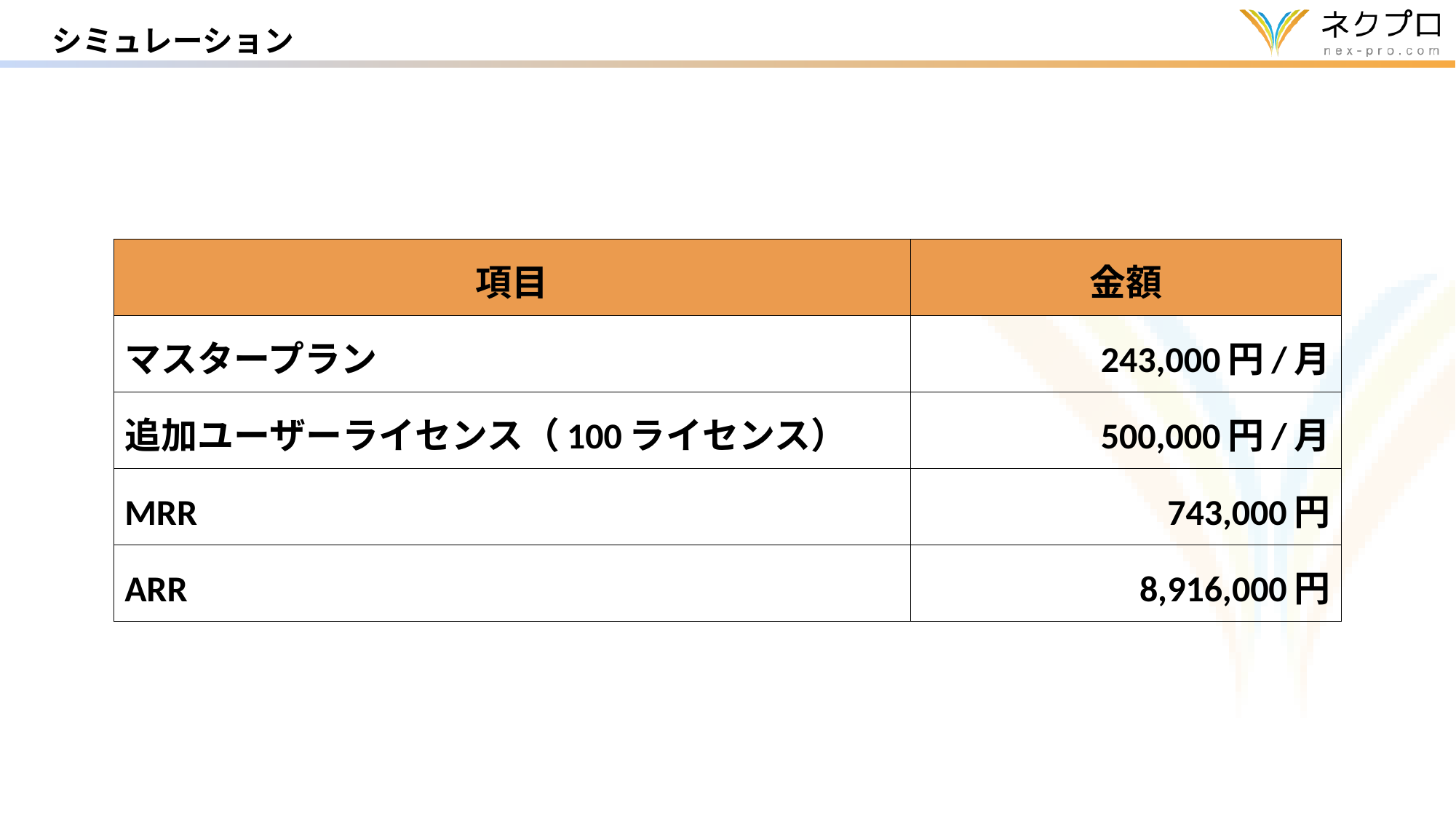

シミュレーション
| 項目 | 金額 |
| --- | --- |
| マスタープラン | 243,000円/月 |
| 追加ユーザーライセンス（100ライセンス） | 500,000円/月 |
| MRR | 743,000円 |
| ARR | 8,916,000円 |